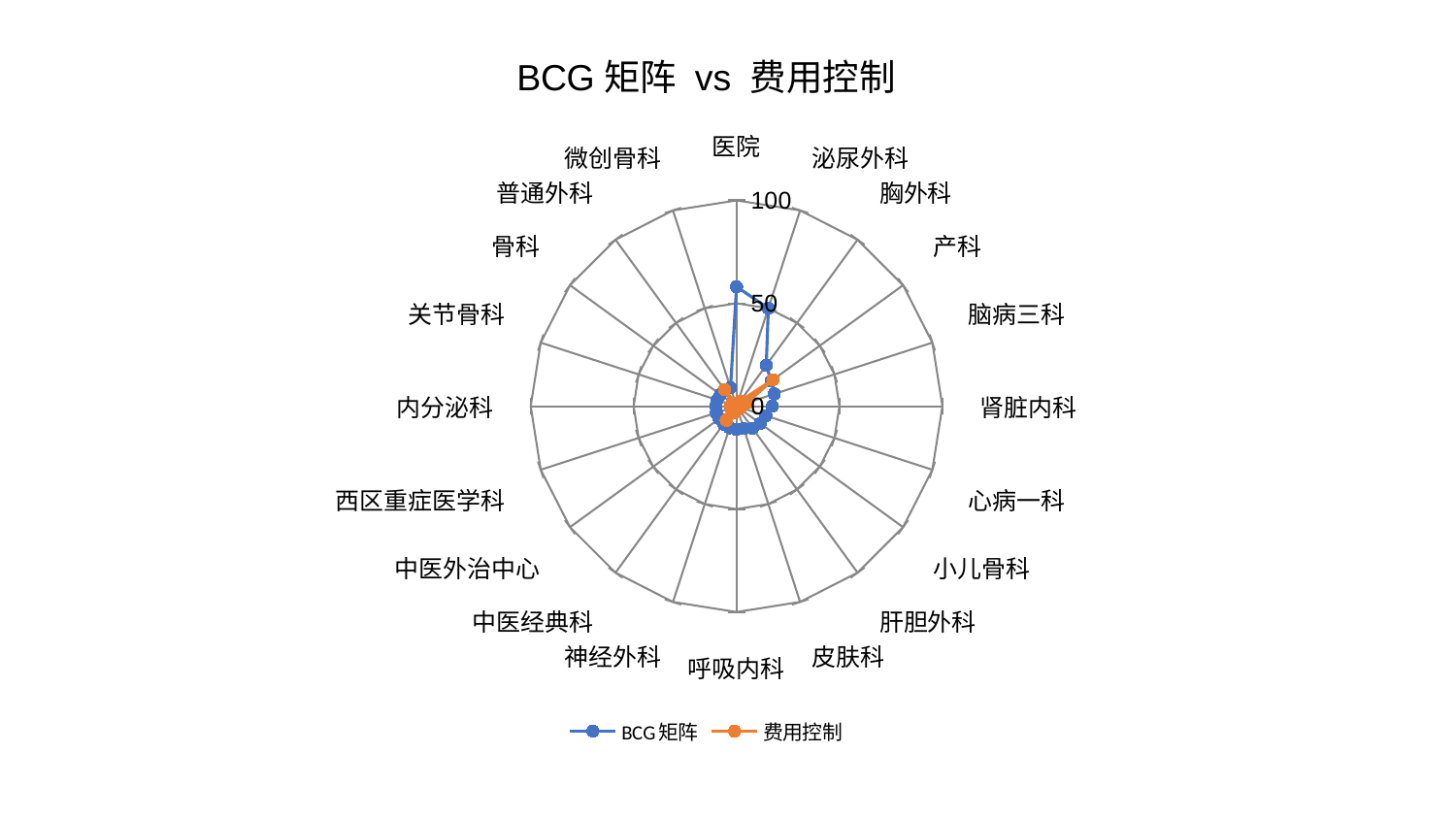

### Chart: BCG矩阵 vs 费用控制

| Category | BCG矩阵 | 费用控制 |
|---|---|---|
| 医院 | 58.068206652874665 | 0.8475689803018152 |
| 泌尿外科 | 50.0011590749116 | 0.72938663544803 |
| 胸外科 | 24.55848652073506 | 3.0186680744590406 |
| 产科 | 20.754063032902835 | 21.848520456399132 |
| 脑病三科 | 19.270475661818274 | 5.305186709509818 |
| 肾脏内科 | 17.414918360675728 | 2.0159473745875838 |
| 心病一科 | 14.919356023785422 | 1.4491842214882773 |
| 小儿骨科 | 14.267789626213712 | 1.974376703035204 |
| 肝胆外科 | 13.270410642486576 | 0.83811661983364 |
| 皮肤科 | 11.490588768182324 | 1.721751252707056 |
| 呼吸内科 | 11.303541260479673 | 1.762025704008634 |
| 神经外科 | 11.032926005273897 | 3.27025190323201 |
| 中医经典科 | 10.697200189095964 | 8.442827661581088 |
| 中医外治中心 | 10.342245808404266 | 2.9053202875422484 |
| 西区重症医学科 | 10.297588222892365 | 1.9000154897465307 |
| 内分泌科 | 10.060853515987336 | 2.9595100575703652 |
| 关节骨科 | 9.917092878349152 | 1.3583475570704193 |
| 骨科 | 9.662978733005499 | 2.5612196963370293 |
| 普通外科 | 9.509757882691192 | 9.930393992138391 |
| 微创骨科 | 9.434446972188987 | 1.413201776745101 |
80